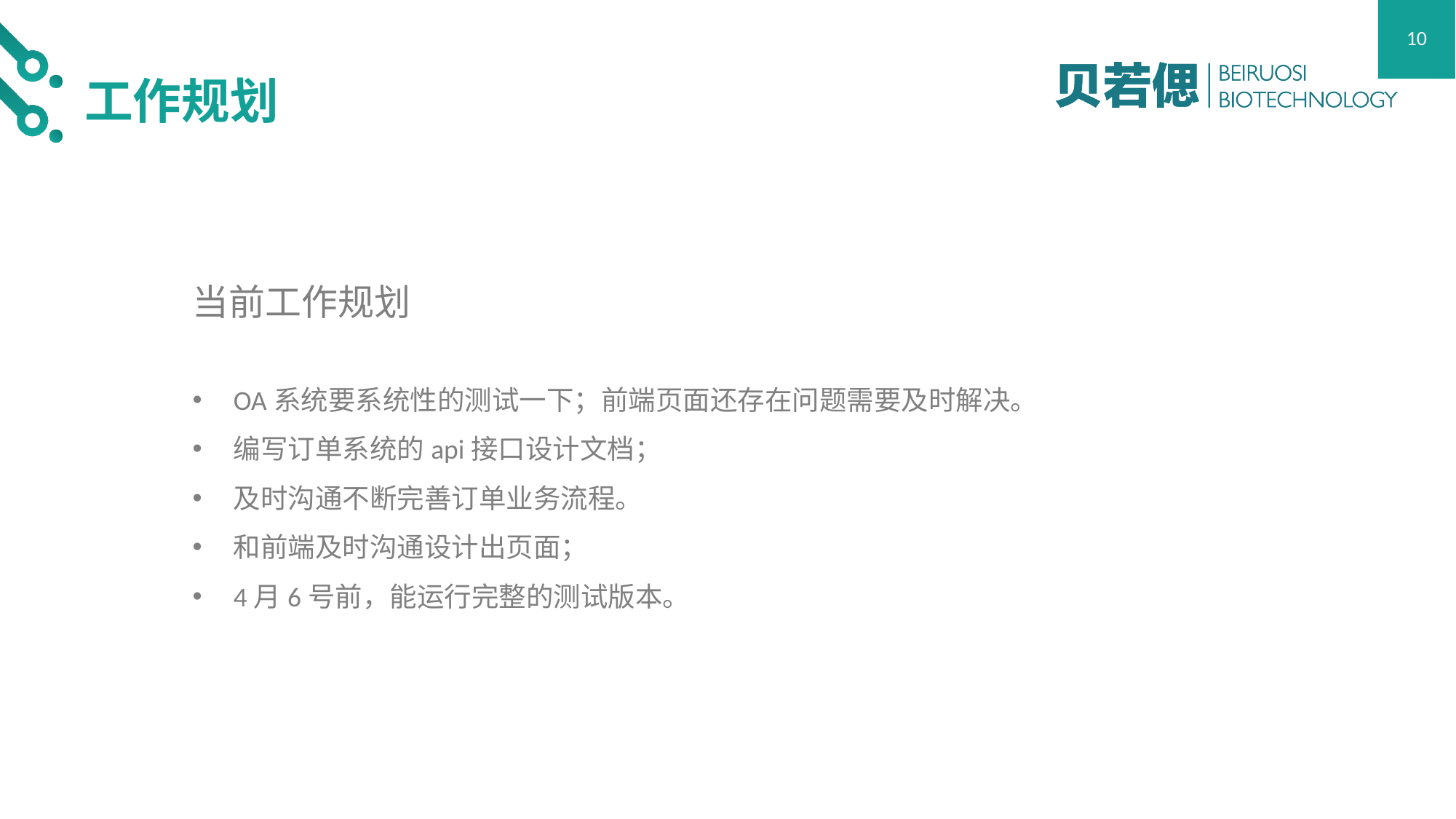

10
工作规划
当前工作规划

OA系统要系统性的测试一下；前端页面还存在问题需要及时解决。
编写订单系统的api接口设计文档；
及时沟通不断完善订单业务流程。
和前端及时沟通设计出页面；
4月6号前，能运行完整的测试版本。